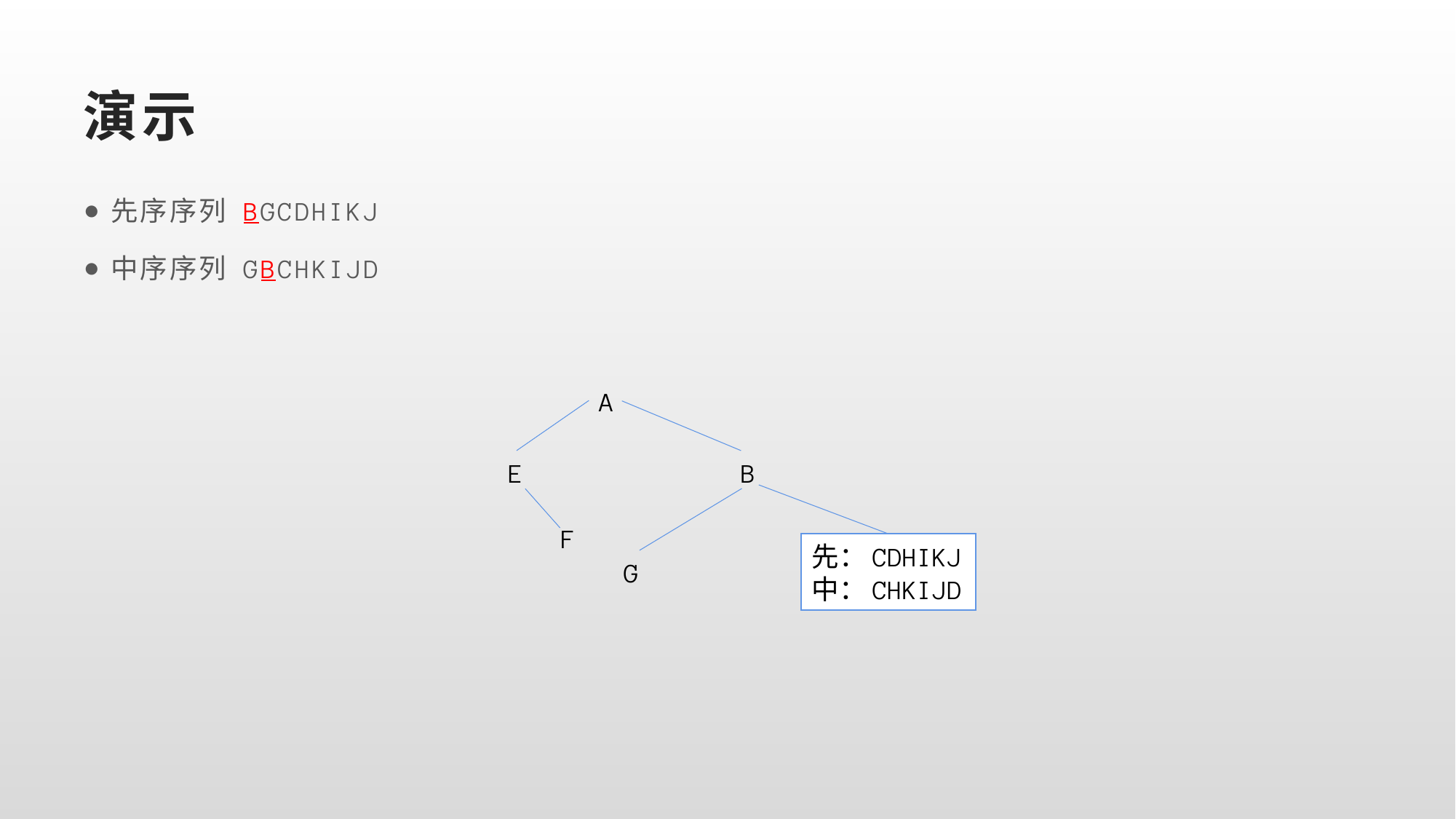

# 演示
先序序列 BGCDHIKJ
中序序列 GBCHKIJD

A
E
B
F
先：CDHIKJ
中：CHKIJD
G